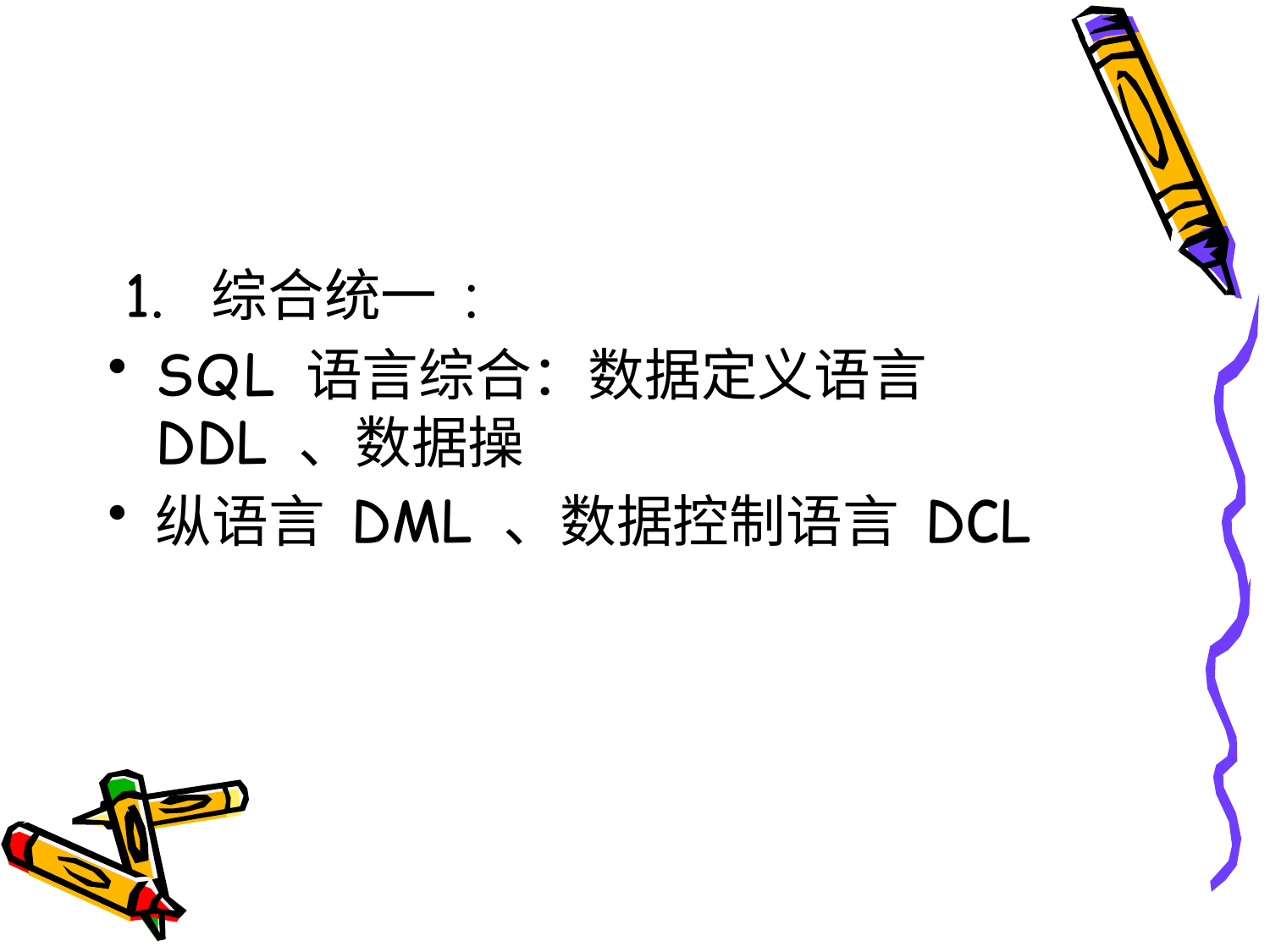

#
 1.  综合统一 :
SQL 语言综合：数据定义语言 DDL 、数据操
纵语言 DML 、数据控制语言 DCL